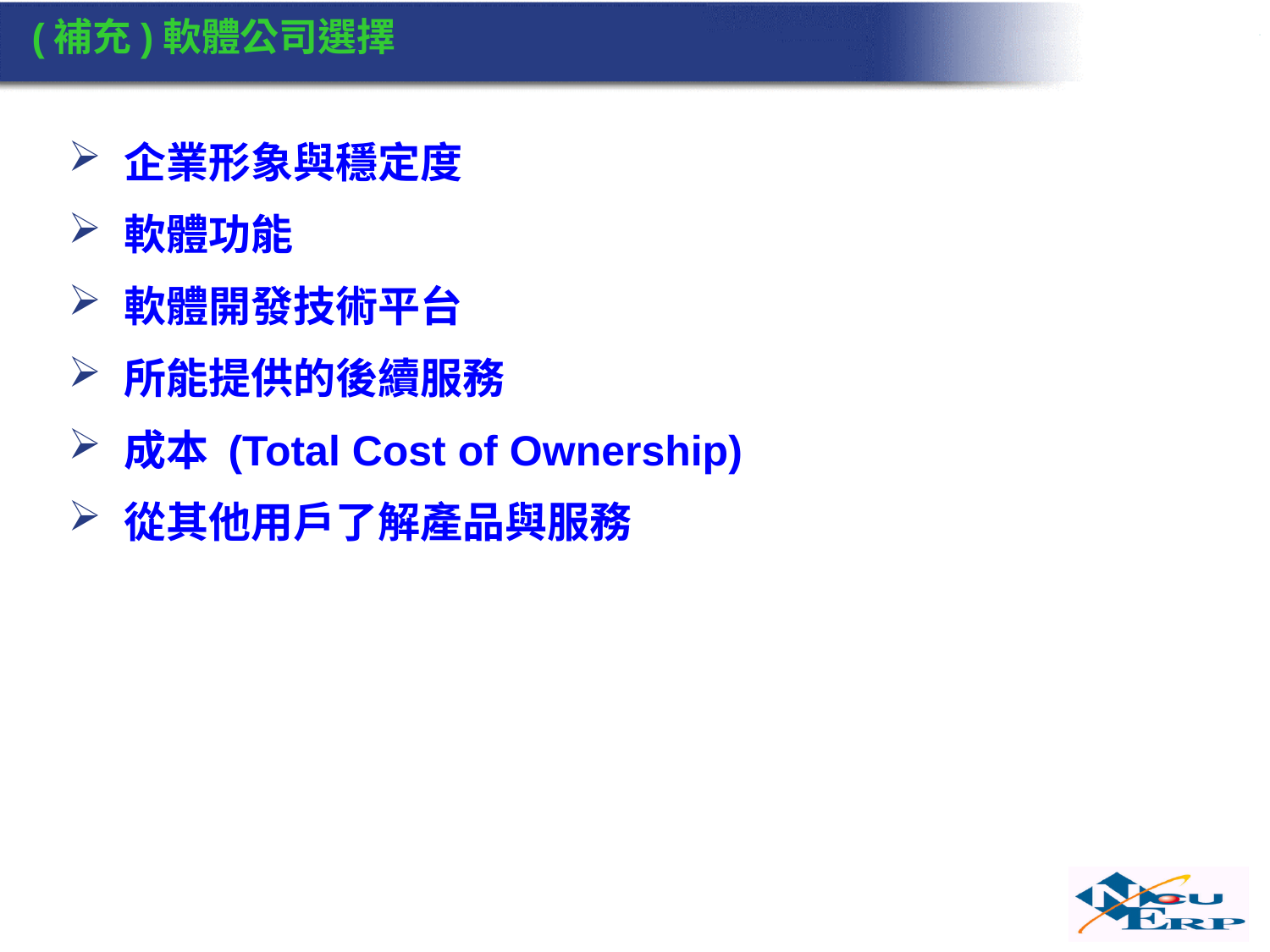

# (補充)軟體公司選擇
企業形象與穩定度
軟體功能
軟體開發技術平台
所能提供的後續服務
成本 (Total Cost of Ownership)
從其他用戶了解產品與服務